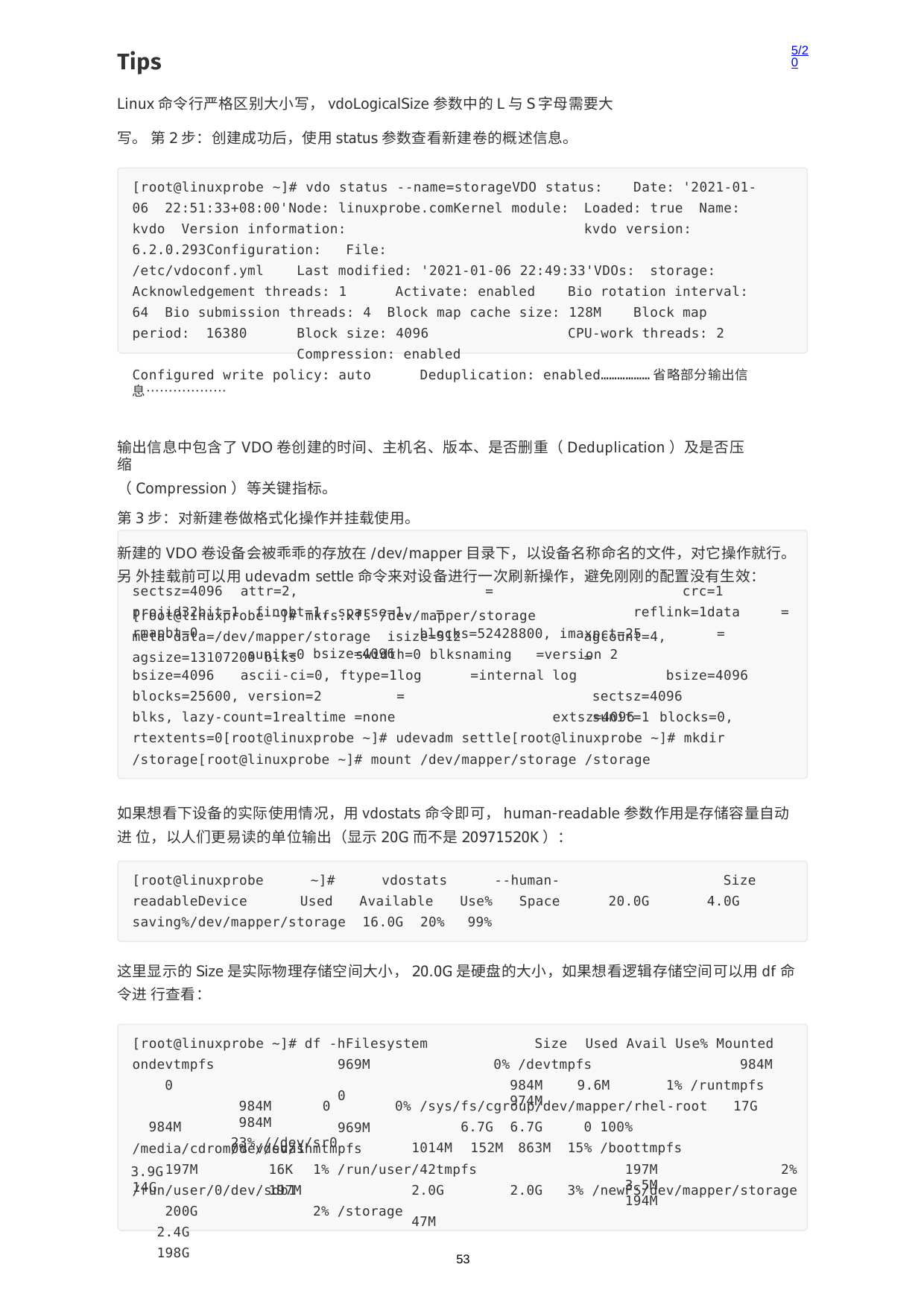

5/20
Tips
Linux命令行严格区别大小写，vdoLogicalSize参数中的L与S字母需要大写。 第2步：创建成功后，使用status参数查看新建卷的概述信息。

[root@linuxprobe ~]# vdo status --name=storageVDO status:	Date: '2021-01-06  22:51:33+08:00'	Node: linuxprobe.comKernel module:	Loaded: true	Name: kvdo  Version information:	kvdo version: 6.2.0.293Configuration:	File:
/etc/vdoconf.yml	Last modified: '2021-01-06 22:49:33'VDOs:	storage:  Acknowledgement threads: 1		Activate: enabled	Bio rotation interval: 64  Bio submission threads: 4	Block map cache size: 128M	Block map period:  16380	Block size: 4096	CPU-work threads: 2		Compression: enabled
Configured write policy: auto	Deduplication: enabled………………省略部分输出信息………………

输出信息中包含了VDO卷创建的时间、主机名、版本、是否删重（Deduplication）及是否压缩
（Compression）等关键指标。

第3步：对新建卷做格式化操作并挂载使用。
新建的VDO卷设备会被乖乖的存放在/dev/mapper目录下，以设备名称命名的文件，对它操作就行。另 外挂载前可以用udevadm settle命令来对设备进行一次刷新操作，避免刚刚的配置没有生效：

[root@linuxprobe ~]# mkfs.xfs /dev/mapper/storage meta-data=/dev/mapper/storage  isize=512	agcount=4, agsize=13107200 blks	=

sectsz=4096	attr=2, projid32bit=1  finobt=1, sparse=1, rmapbt=0
bsize=4096
crc=1  reflink=1data
=
=
=
blocks=52428800, imaxpct=25	=
sunit=0	swidth=0 blksnaming	=version 2
bsize=4096  sectsz=4096	sunit=1
bsize=4096	ascii-ci=0, ftype=1log	=internal log
blocks=25600, version=2	=
blks, lazy-count=1realtime =none	extsz=4096	blocks=0,
rtextents=0[root@linuxprobe ~]# udevadm settle[root@linuxprobe ~]# mkdir
/storage[root@linuxprobe ~]# mount /dev/mapper/storage /storage

如果想看下设备的实际使用情况，用vdostats命令即可，human-readable参数作用是存储容量自动进 位，以人们更易读的单位输出（显示20G而不是20971520K）：

[root@linuxprobe ~]# vdostats --human-readableDevice  Used Available Use% Space saving%/dev/mapper/storage  16.0G  20%	99%
Size  4.0G
20.0G
这里显示的Size是实际物理存储空间大小，20.0G是硬盘的大小，如果想看逻辑存储空间可以用df命令进 行查看：

[root@linuxprobe ~]# df -hFilesystem
Size	Used Avail Use% Mounted
ondevtmpfs   0	984M

3.9G	14G
969M	0	969M
0% /dev/shmtmpfs
0% /devtmpfs
984M	9.6M	974M
984M
1% /runtmpfs
984M	0	984M
23% //dev/sr0
0% /sys/fs/cgroup/dev/mapper/rhel-root	17G
6.7G
1014M	152M
6.7G
863M
0 100%
15% /boottmpfs
197M	3.5M	194M
/media/cdrom/dev/sda1  197M	16K	197M
1% /run/user/42tmpfs
2.0G	47M
2%
/run/user/0/dev/sdb1  200G	2.4G	198G
2.0G
3% /newFS/dev/mapper/storage
2% /storage
53